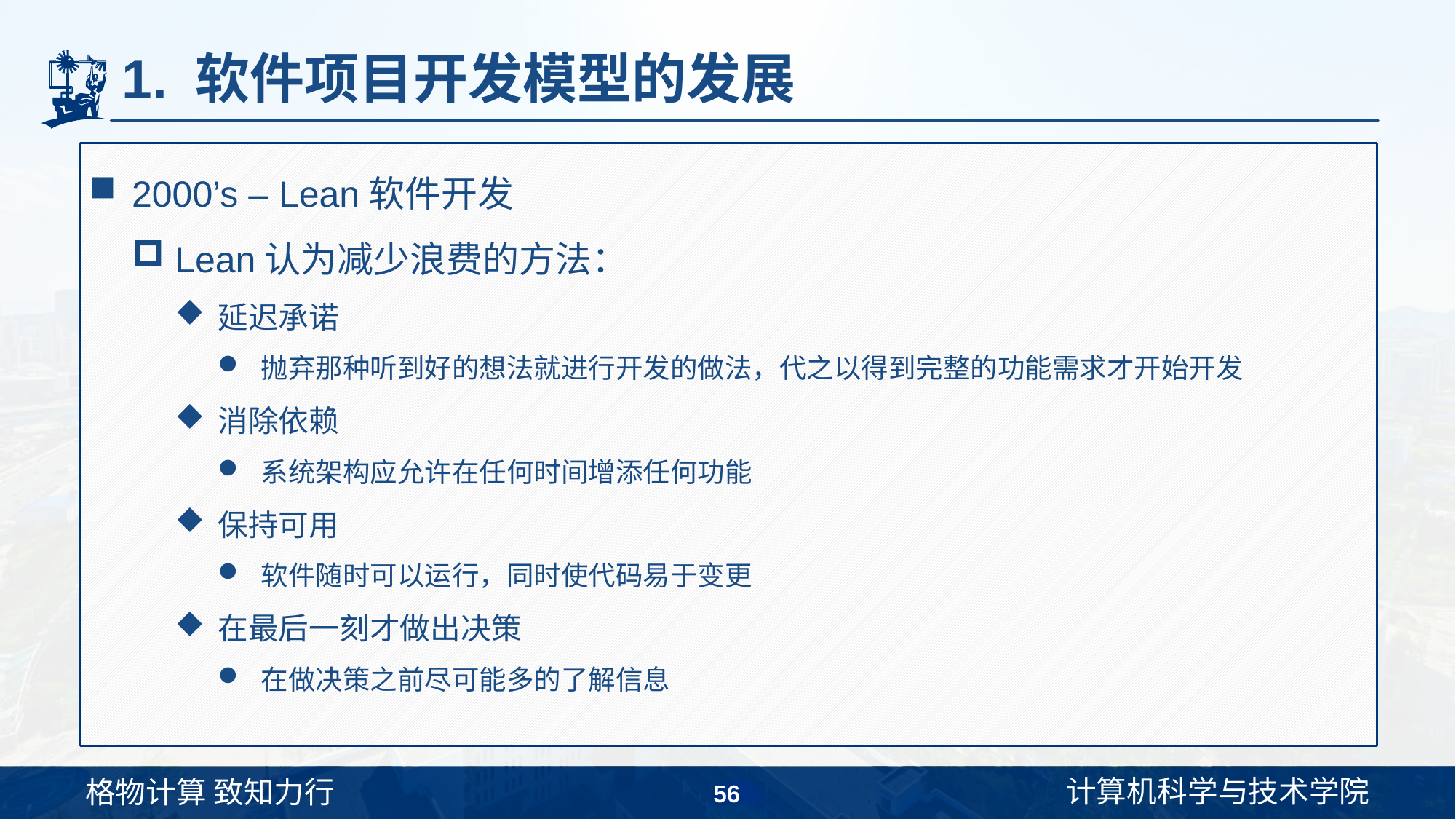

# 1. 软件项目开发模型的发展
2000’s – Lean软件开发
Lean认为减少浪费的方法：
延迟承诺
抛弃那种听到好的想法就进行开发的做法，代之以得到完整的功能需求才开始开发
消除依赖
系统架构应允许在任何时间增添任何功能
保持可用
软件随时可以运行，同时使代码易于变更
在最后一刻才做出决策
在做决策之前尽可能多的了解信息

56